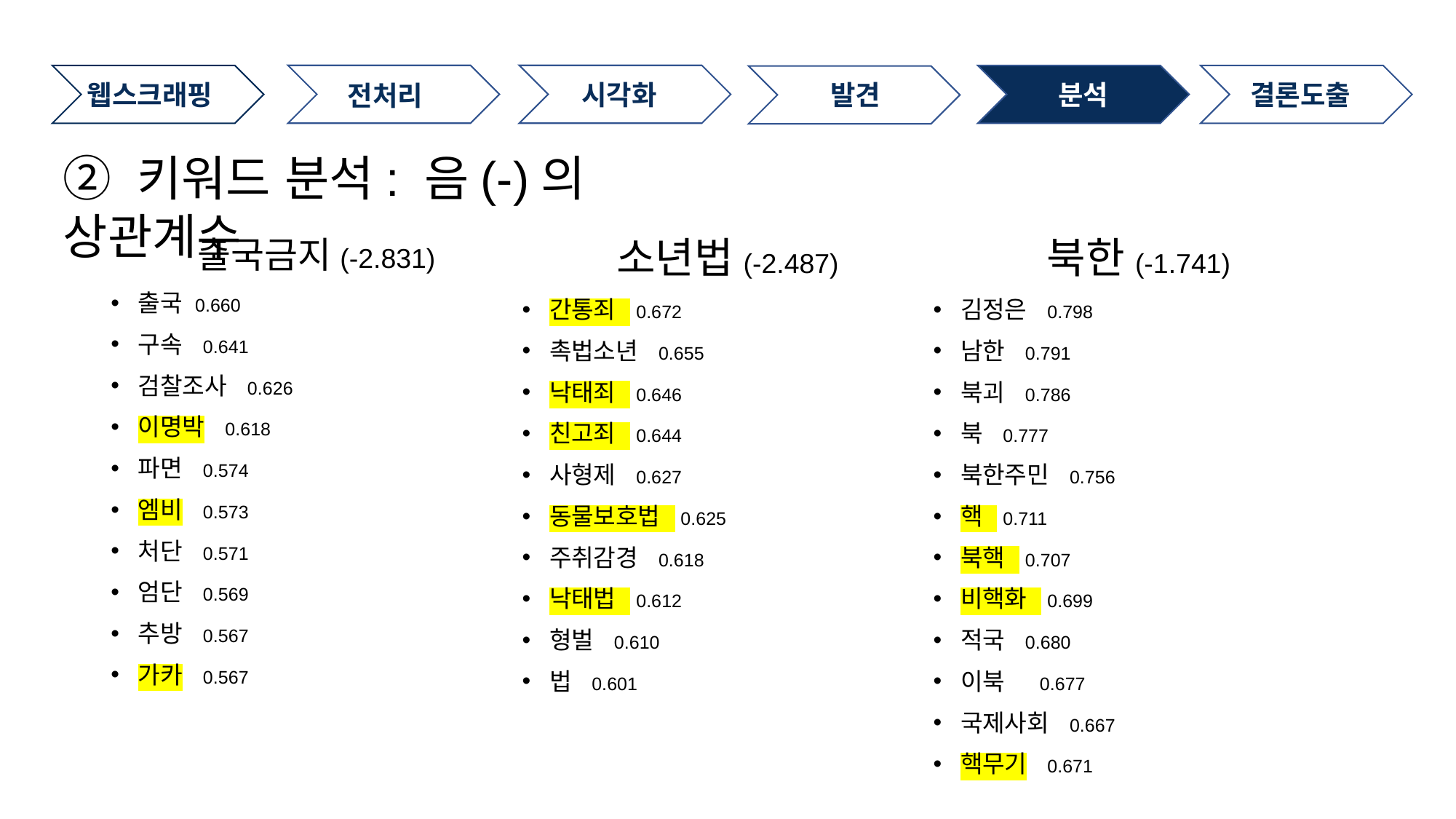

시각화
웹스크래핑
분석
결론도출
발견
전처리
② 키워드 분석: 음(-)의 상관계수
출국금지(-2.831)
출국 0.660
구속 0.641
검찰조사 0.626
이명박 0.618
파면 0.574
엠비 0.573
처단 0.571
엄단 0.569
추방 0.567
가카 0.567

소년법(-2.487)
간통죄 0.672
촉법소년 0.655
낙태죄 0.646
친고죄 0.644
사형제 0.627
동물보호법 0.625
주취감경 0.618
낙태법 0.612
형벌 0.610
법 0.601

북한(-1.741)
김정은 0.798
남한 0.791
북괴 0.786
북 0.777
북한주민 0.756
핵 0.711
북핵 0.707
비핵화 0.699
적국 0.680
이북  0.677
국제사회 0.667
핵무기 0.671